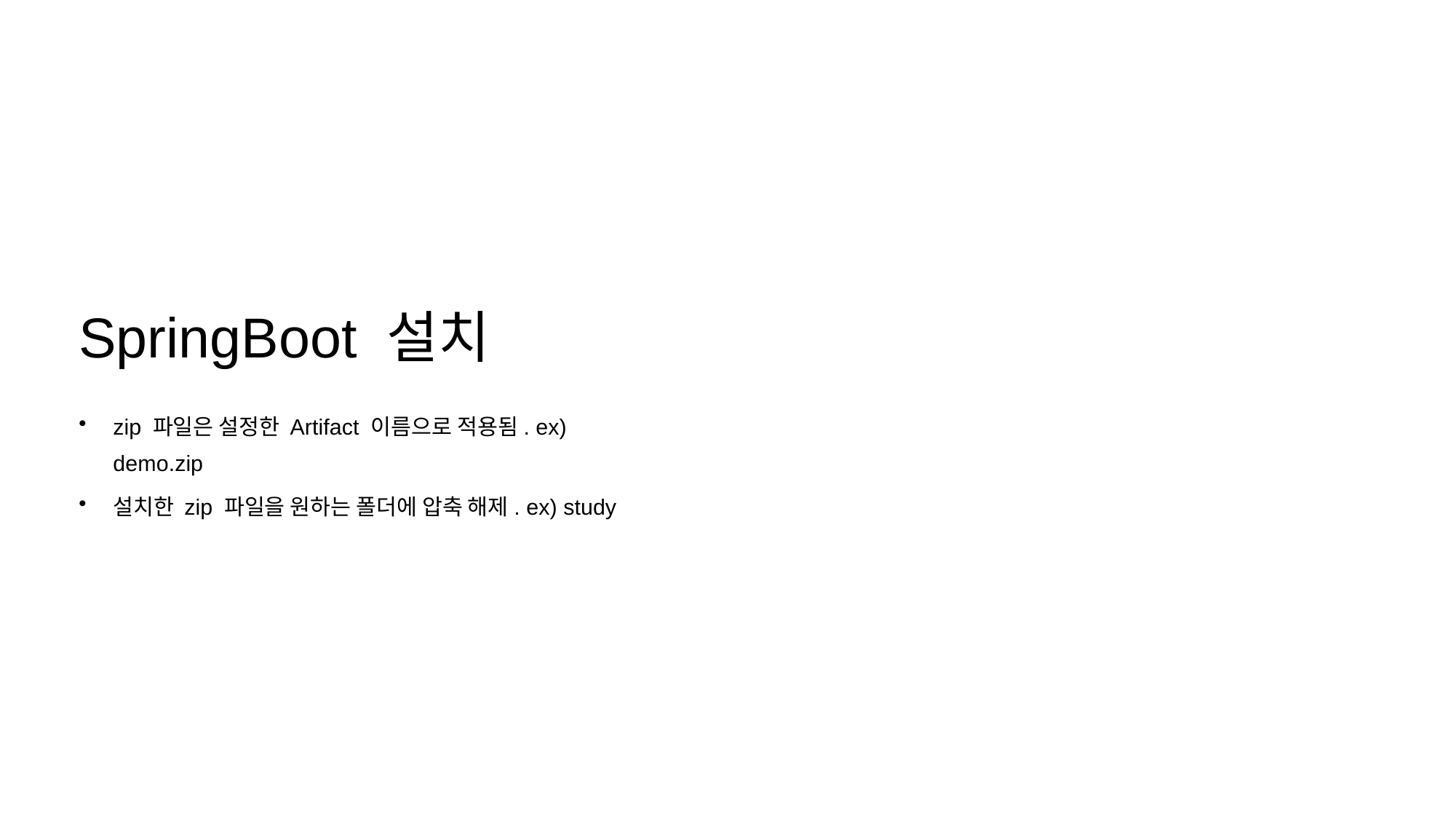

SpringBoot 설치
zip 파일은 설정한 Artifact 이름으로 적용됨. ex) demo.zip
설치한 zip 파일을 원하는 폴더에 압축 해제. ex) study